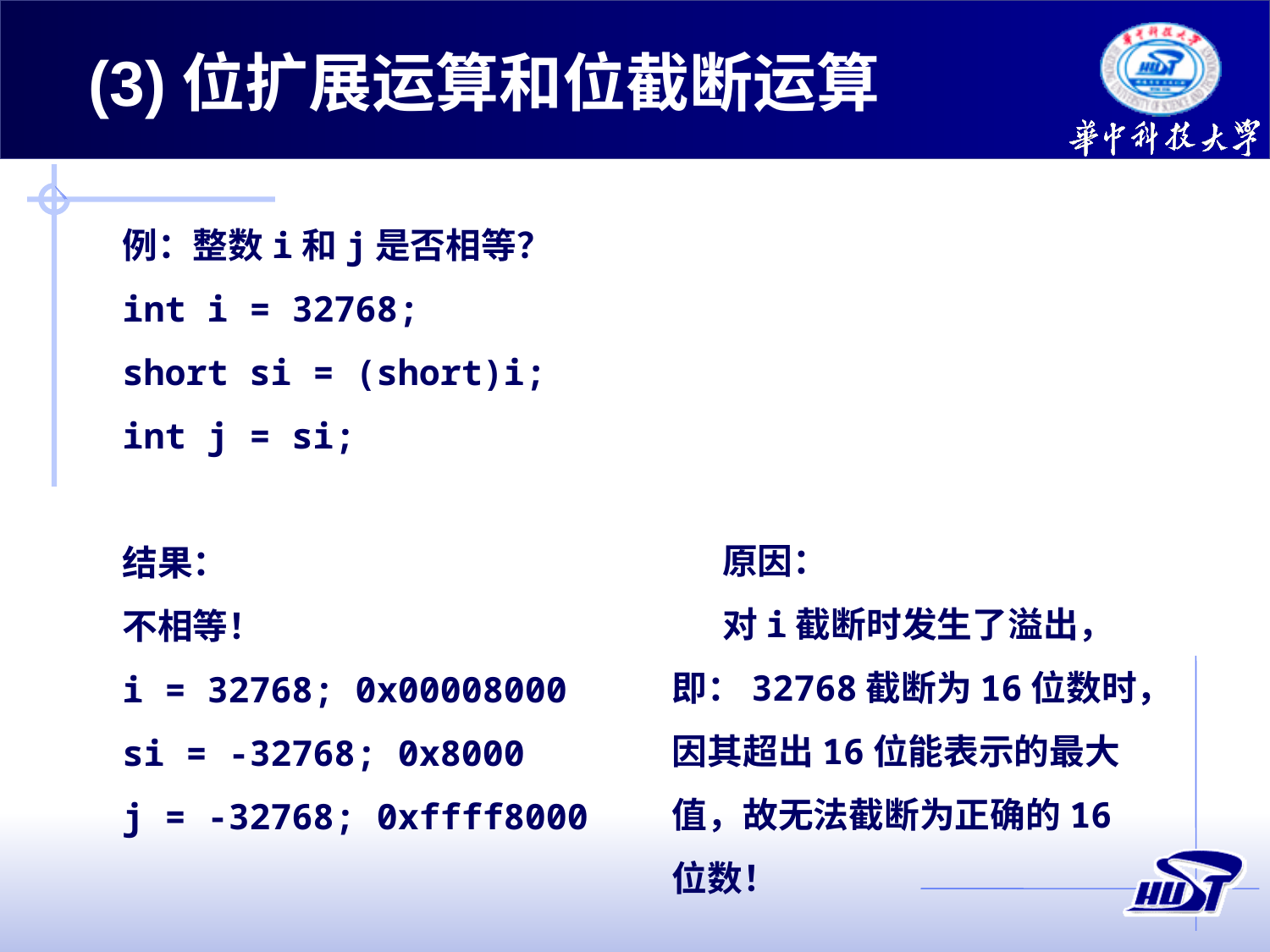

(3)位扩展运算和位截断运算
例：整数i和j是否相等？
int i = 32768;
short si = (short)i;
int j = si;

结果：
不相等！
i = 32768; 0x00008000
si = -32768; 0x8000
j = -32768; 0xffff8000

原因：
对i截断时发生了溢出，即：32768截断为16位数时，因其超出16位能表示的最大值，故无法截断为正确的16位数！